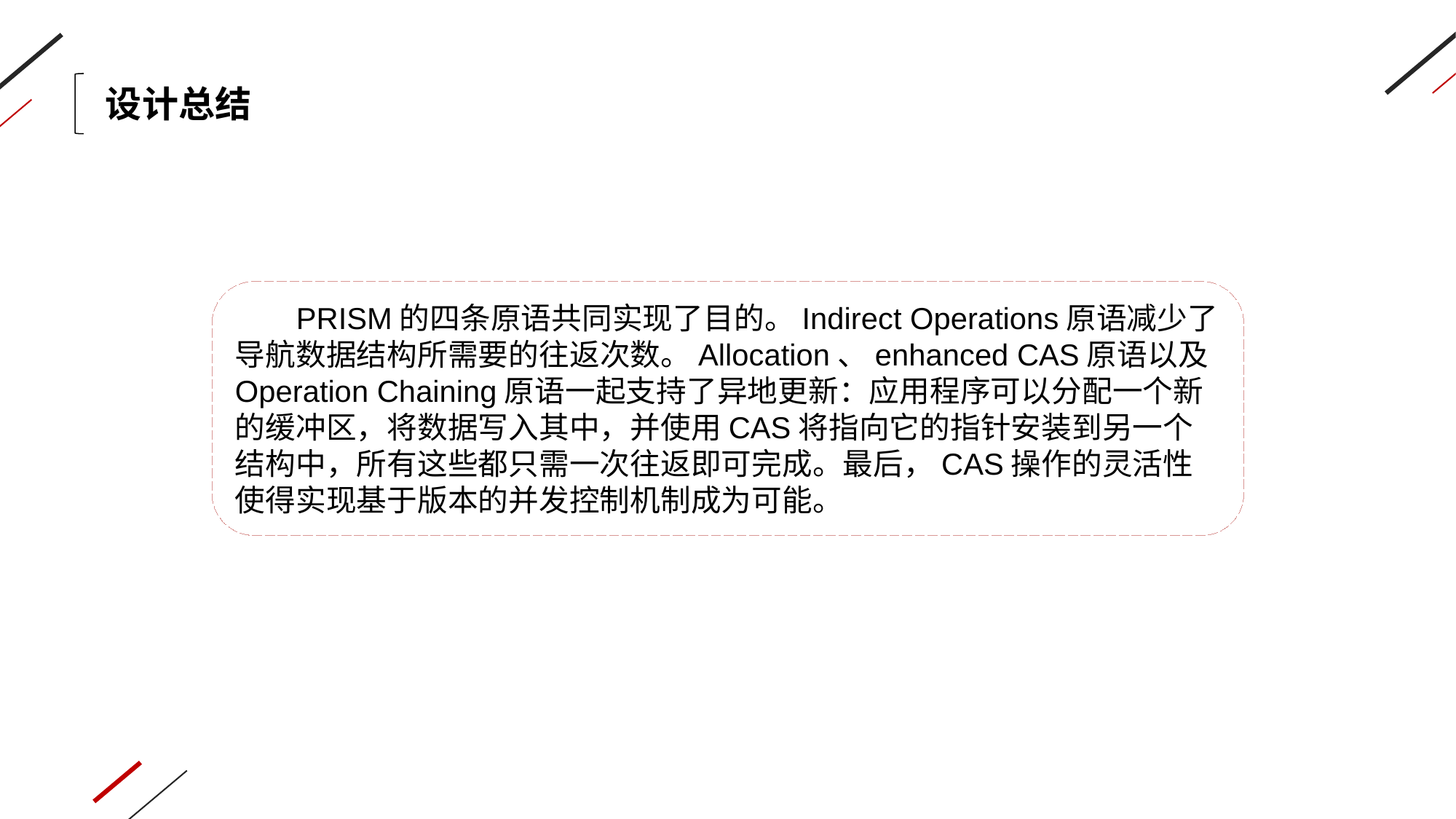

设计总结
        PRISM的四条原语共同实现了目的。Indirect Operations原语减少了导航数据结构所需要的往返次数。Allocation、enhanced CAS原语以及Operation Chaining原语一起支持了异地更新：应用程序可以分配一个新的缓冲区，将数据写入其中，并使用CAS将指向它的指针安装到另一个结构中，所有这些都只需一次往返即可完成。最后，CAS操作的灵活性使得实现基于版本的并发控制机制成为可能。